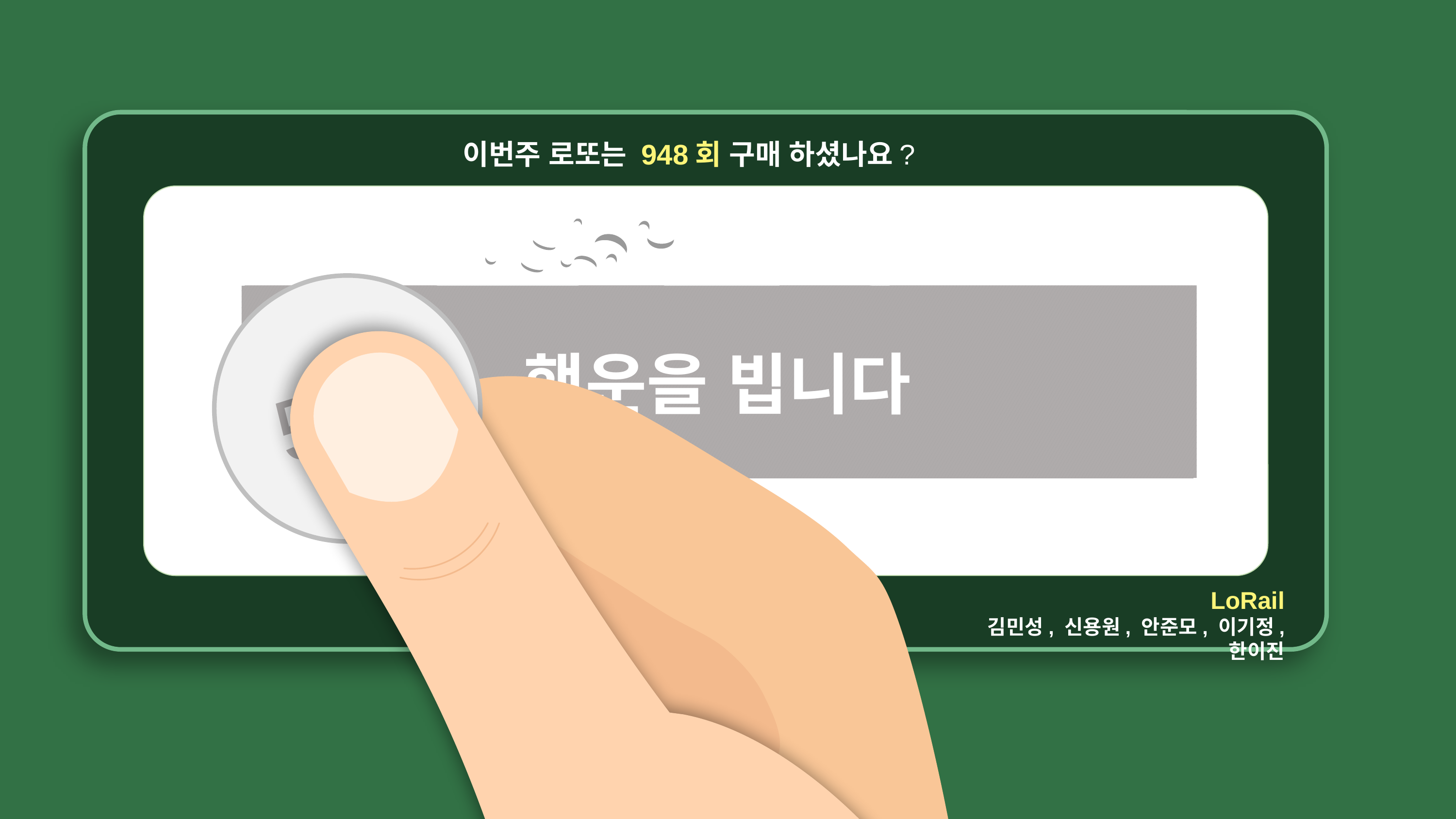

이번주 로또는 948회 구매 하셨나요?

500

끝까지 들어 주셔서 감사합니다.

행운을 빕니다
LoRail
 김민성, 신용원, 안준모, 이기정, 한이진